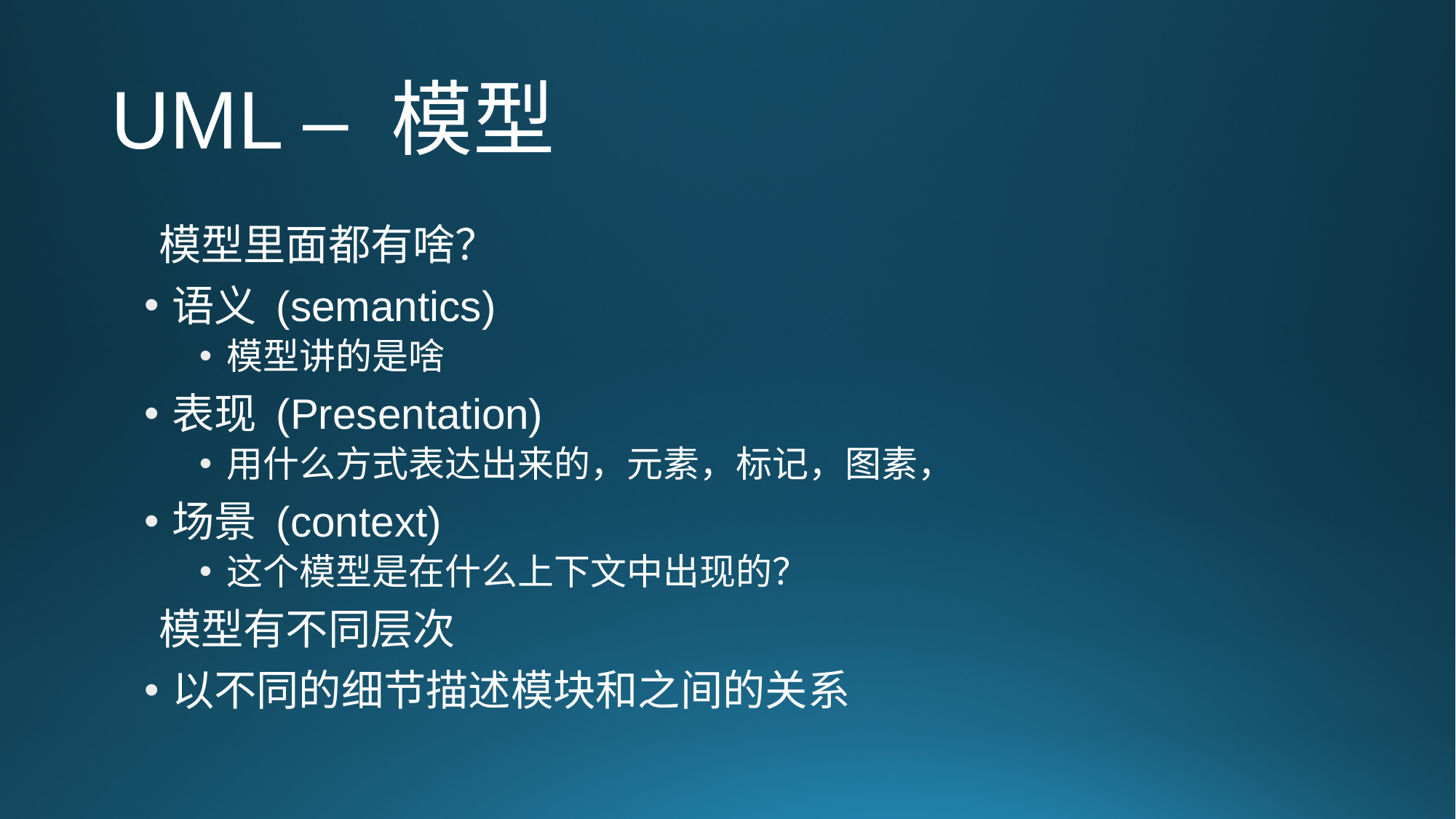

# UML – 模型
模型里面都有啥？
语义 (semantics)
模型讲的是啥
表现 (Presentation)
用什么方式表达出来的，元素，标记，图素，
场景 (context)
这个模型是在什么上下文中出现的？
模型有不同层次
以不同的细节描述模块和之间的关系